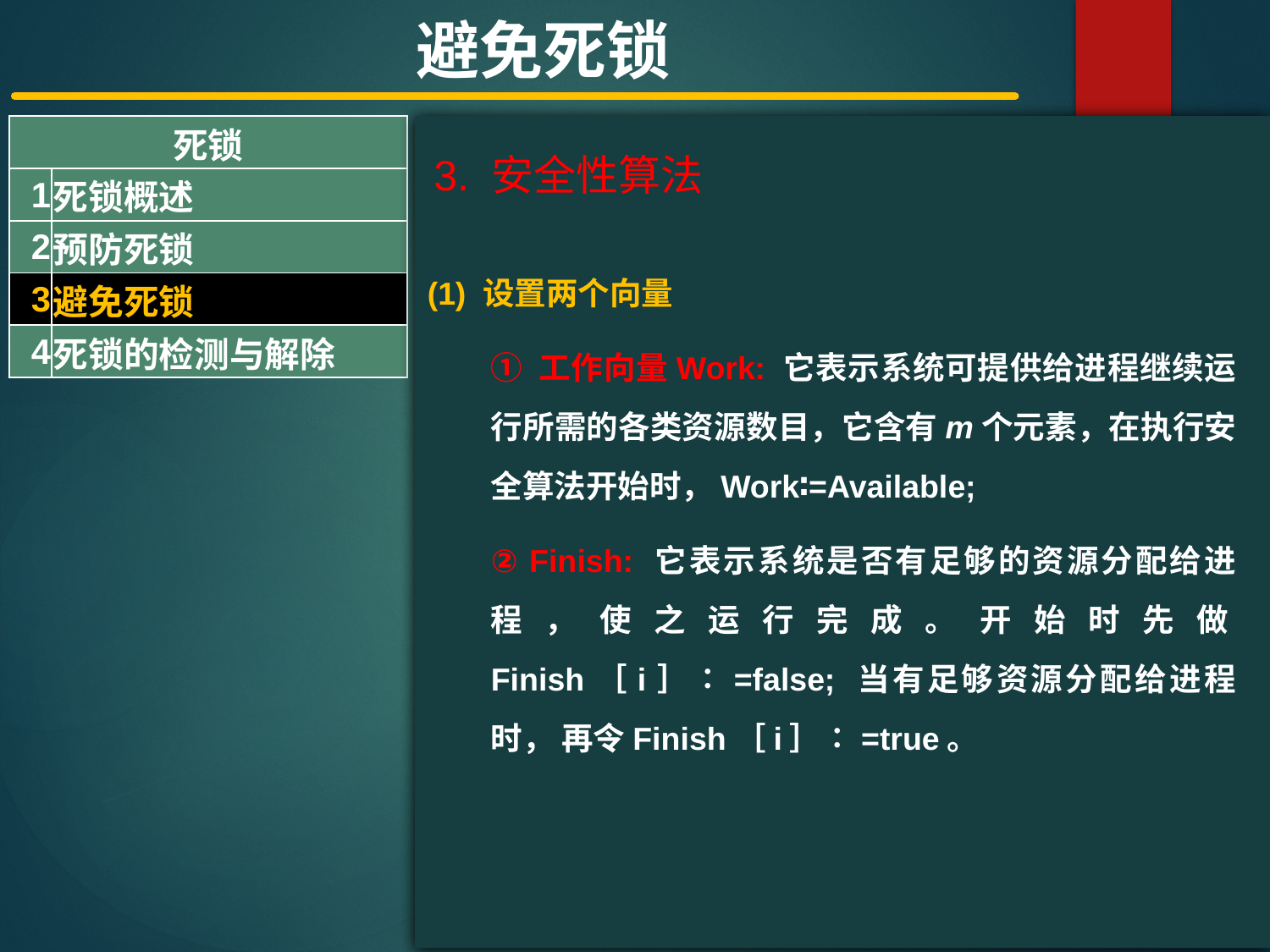

避免死锁
| 死锁 |  |
| --- | --- |
| 1 | 死锁概述 |
| 2 | 预防死锁 |
| 3 | 避免死锁 |
| 4 | 死锁的检测与解除 |
#
3. 安全性算法
(1) 设置两个向量
① 工作向量Work: 它表示系统可提供给进程继续运行所需的各类资源数目，它含有m个元素，在执行安全算法开始时，Work∶=Available;
② Finish: 它表示系统是否有足够的资源分配给进程，使之运行完成。开始时先做Finish［i］∶=false; 当有足够资源分配给进程时， 再令Finish［i］∶=true。